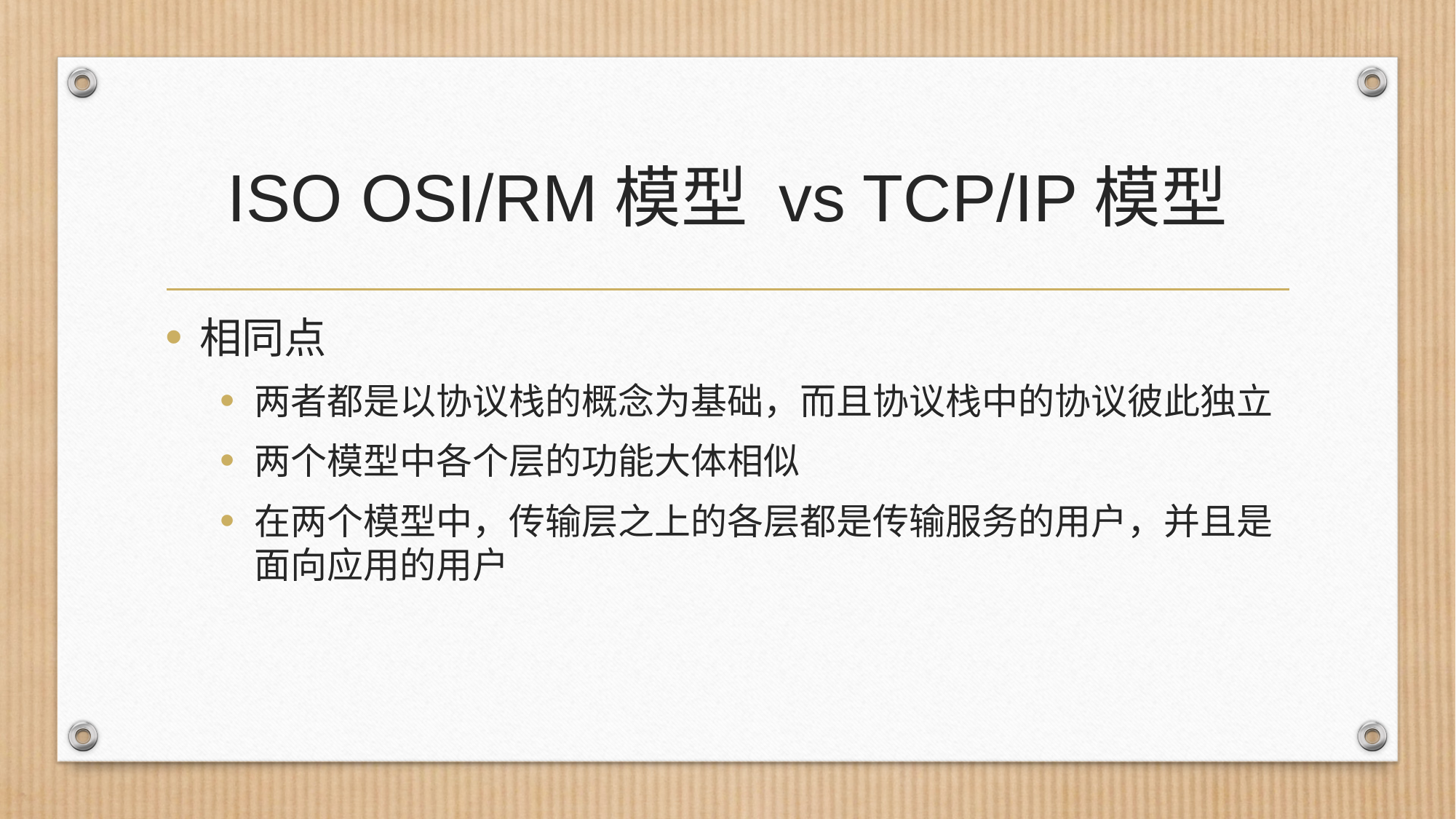

# ISO OSI/RM模型 vs TCP/IP模型
相同点
两者都是以协议栈的概念为基础，而且协议栈中的协议彼此独立
两个模型中各个层的功能大体相似
在两个模型中，传输层之上的各层都是传输服务的用户，并且是面向应用的用户